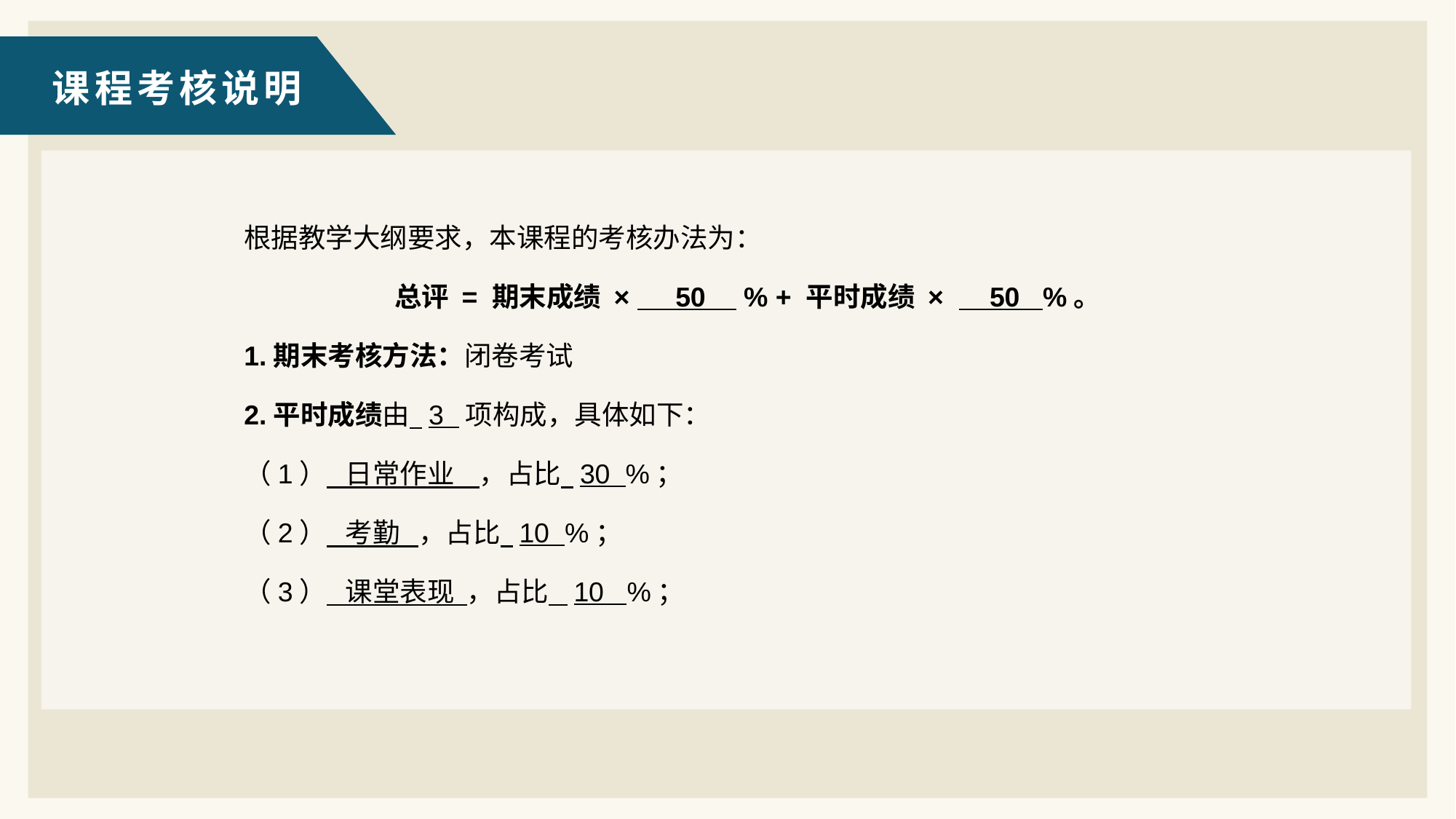

课程考核说明

根据教学大纲要求，本课程的考核办法为：
总评 = 期末成绩 ×      50     % + 平时成绩 ×      50   %。
1.期末考核方法：闭卷考试
2.平时成绩由  3  项构成，具体如下：
（1）   日常作业    ，占比  30  %；
（2）   考勤   ，占比  10  %；
（3）   课堂表现  ，占比   10   %；